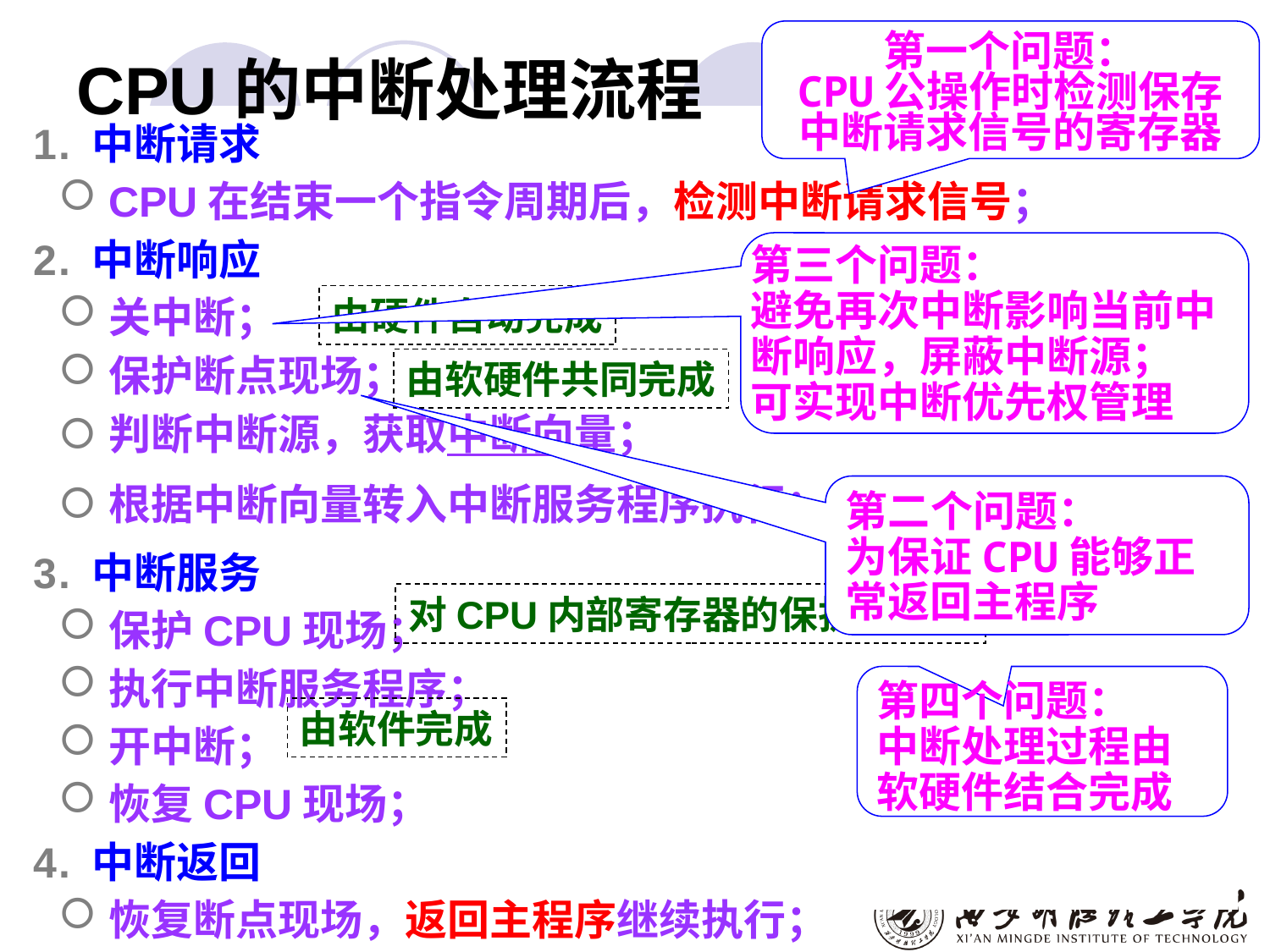

第一个问题：
CPU公操作时检测保存中断请求信号的寄存器
# CPU的中断处理流程
 中断请求
CPU在结束一个指令周期后，检测中断请求信号；
 中断响应
关中断；
保护断点现场；
判断中断源，获取中断向量；
根据中断向量转入中断服务程序执行；
 中断服务
保护CPU现场；
执行中断服务程序；
开中断；
恢复CPU现场；
 中断返回
恢复断点现场，返回主程序继续执行；
第三个问题：
避免再次中断影响当前中断响应，屏蔽中断源；
可实现中断优先权管理
由硬件自动完成
由软硬件共同完成
第二个问题：
为保证CPU能够正常返回主程序
对CPU内部寄存器的保护与恢复
第四个问题：
中断处理过程由软硬件结合完成
由软件完成
2023年3月5日星期日
634